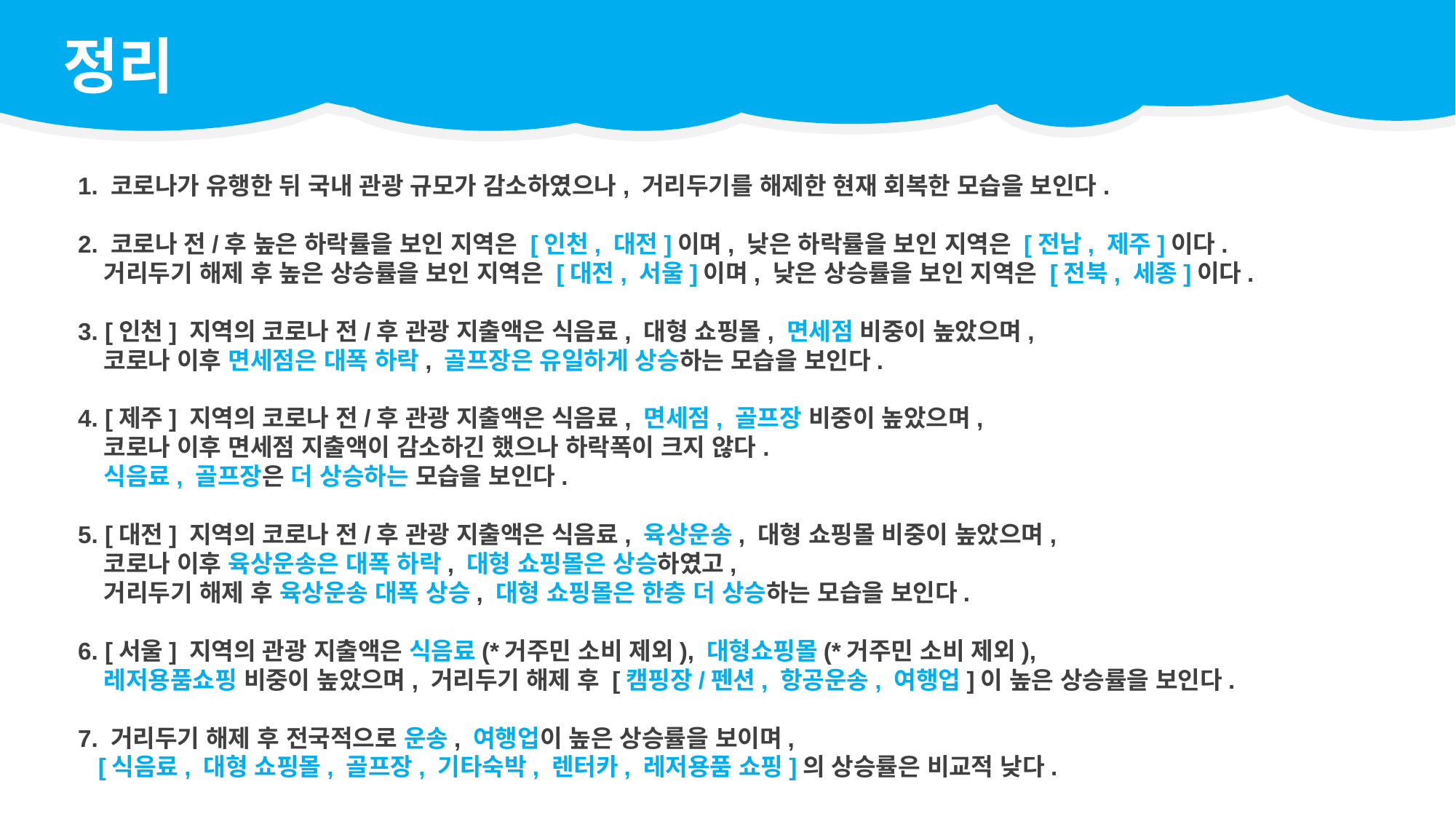

정리
1. 코로나가 유행한 뒤 국내 관광 규모가 감소하였으나, 거리두기를 해제한 현재 회복한 모습을 보인다.

2. 코로나 전/후 높은 하락률을 보인 지역은 [인천, 대전]이며, 낮은 하락률을 보인 지역은 [전남, 제주]이다.
   거리두기 해제 후 높은 상승률을 보인 지역은 [대전, 서울]이며, 낮은 상승률을 보인 지역은 [전북, 세종]이다.

3. [인천] 지역의 코로나 전/후 관광 지출액은 식음료, 대형 쇼핑몰, 면세점 비중이 높았으며,
   코로나 이후 면세점은 대폭 하락, 골프장은 유일하게 상승하는 모습을 보인다.

4. [제주] 지역의 코로나 전/후 관광 지출액은 식음료, 면세점, 골프장 비중이 높았으며,
   코로나 이후 면세점 지출액이 감소하긴 했으나 하락폭이 크지 않다.
   식음료, 골프장은 더 상승하는 모습을 보인다.

5. [대전] 지역의 코로나 전/후 관광 지출액은 식음료, 육상운송, 대형 쇼핑몰 비중이 높았으며,
   코로나 이후 육상운송은 대폭 하락, 대형 쇼핑몰은 상승하였고,
   거리두기 해제 후 육상운송 대폭 상승, 대형 쇼핑몰은 한층 더 상승하는 모습을 보인다.

6. [서울] 지역의 관광 지출액은 식음료(*거주민 소비 제외), 대형쇼핑몰(*거주민 소비 제외),
   레저용품쇼핑 비중이 높았으며, 거리두기 해제 후 [캠핑장/펜션, 항공운송, 여행업]이 높은 상승률을 보인다.

7. 거리두기 해제 후 전국적으로 운송, 여행업이 높은 상승률을 보이며,
   [식음료, 대형 쇼핑몰, 골프장, 기타숙박, 렌터카, 레저용품 쇼핑]의 상승률은 비교적 낮다.